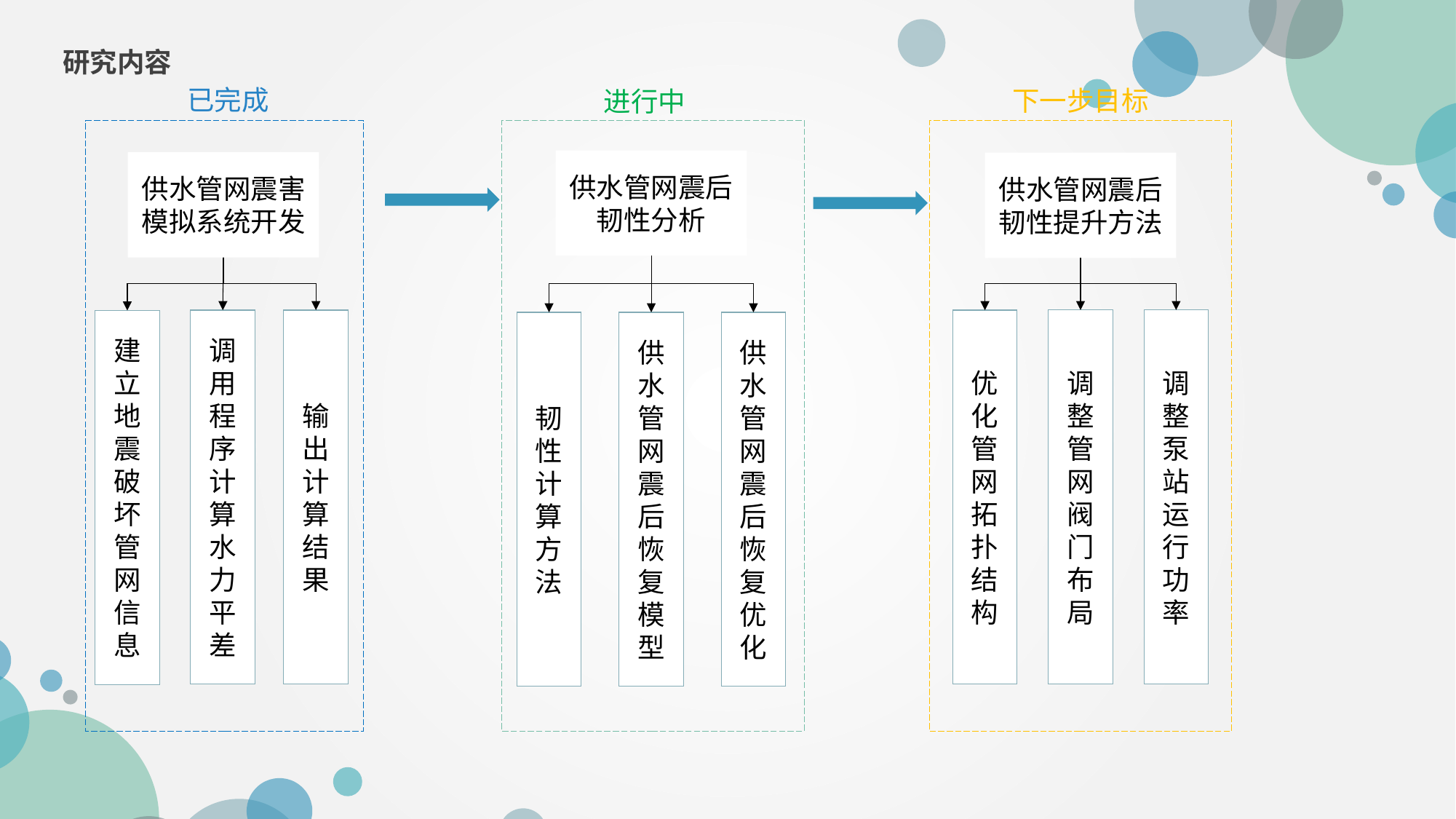

研究内容
已完成
下一步目标
进行中

供水管网震后韧性分析
供水管网震害模拟系统开发
供水管网震后韧性提升方法

调整管网阀门布局
调整泵站运行功率
调用程序计算水力平差
输出计算结果
优化管网拓扑结构
建立地震破坏管网信息
韧性计算方法
供水管网震后恢复模型
供水管网震后恢复优化